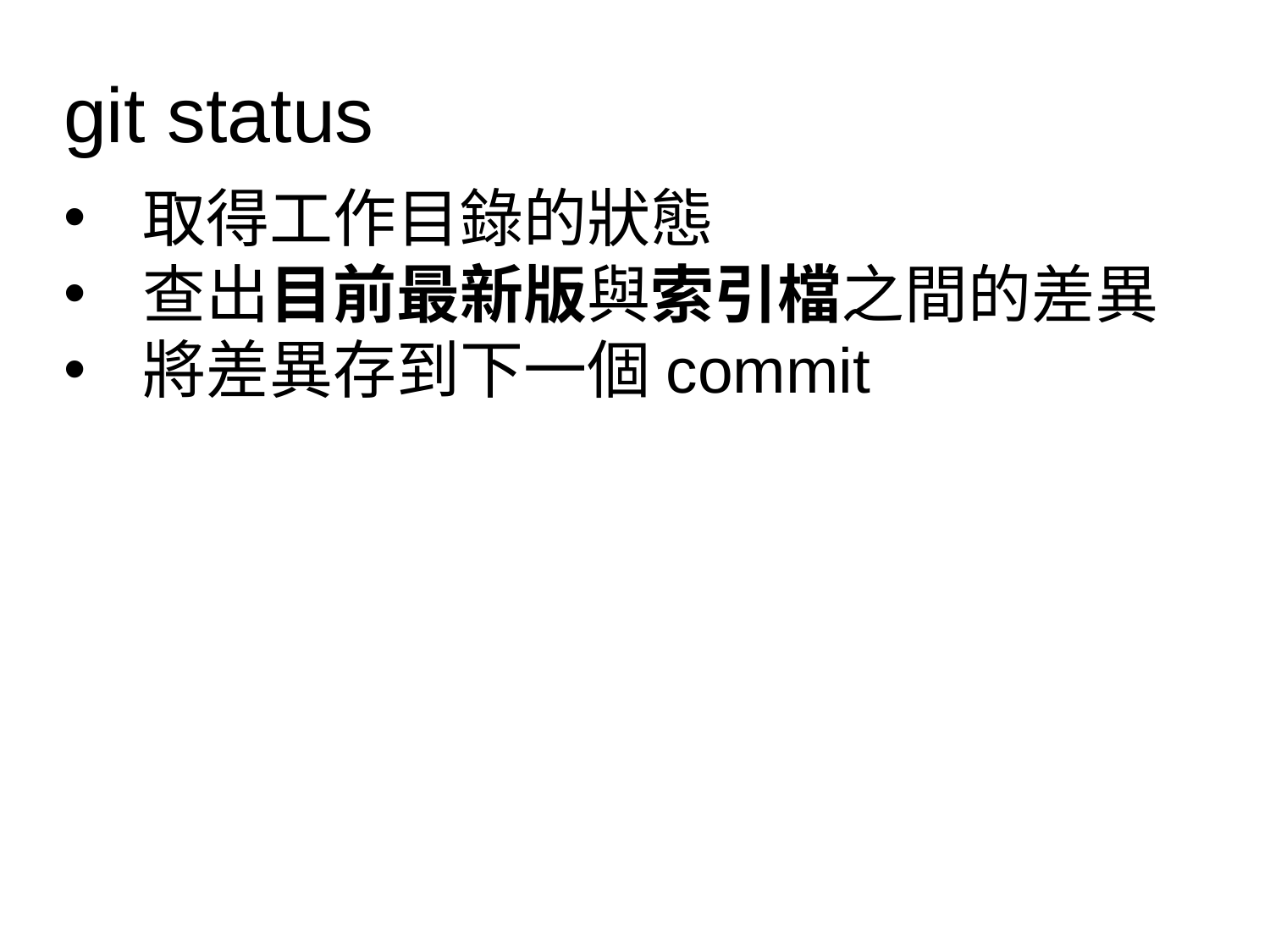

git status
取得工作目錄的狀態
查出目前最新版與索引檔之間的差異
將差異存到下一個commit